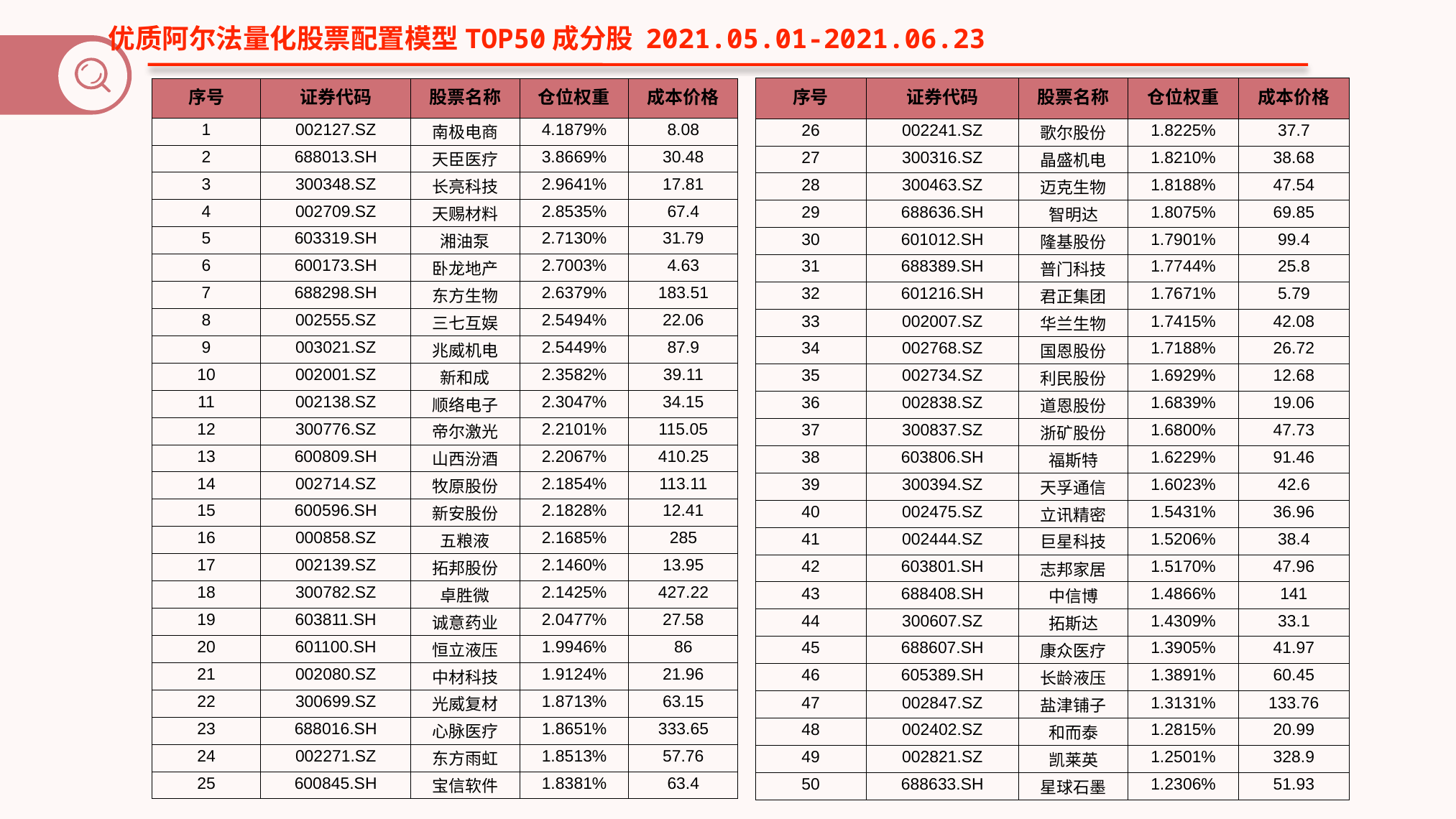

优质阿尔法量化股票配置模型TOP50成分股 2021.05.01-2021.06.23

| 序号 | 证券代码 | 股票名称 | 仓位权重 | 成本价格 |
| --- | --- | --- | --- | --- |
| 26 | 002241.SZ | 歌尔股份 | 1.8225% | 37.7 |
| 27 | 300316.SZ | 晶盛机电 | 1.8210% | 38.68 |
| 28 | 300463.SZ | 迈克生物 | 1.8188% | 47.54 |
| 29 | 688636.SH | 智明达 | 1.8075% | 69.85 |
| 30 | 601012.SH | 隆基股份 | 1.7901% | 99.4 |
| 31 | 688389.SH | 普门科技 | 1.7744% | 25.8 |
| 32 | 601216.SH | 君正集团 | 1.7671% | 5.79 |
| 33 | 002007.SZ | 华兰生物 | 1.7415% | 42.08 |
| 34 | 002768.SZ | 国恩股份 | 1.7188% | 26.72 |
| 35 | 002734.SZ | 利民股份 | 1.6929% | 12.68 |
| 36 | 002838.SZ | 道恩股份 | 1.6839% | 19.06 |
| 37 | 300837.SZ | 浙矿股份 | 1.6800% | 47.73 |
| 38 | 603806.SH | 福斯特 | 1.6229% | 91.46 |
| 39 | 300394.SZ | 天孚通信 | 1.6023% | 42.6 |
| 40 | 002475.SZ | 立讯精密 | 1.5431% | 36.96 |
| 41 | 002444.SZ | 巨星科技 | 1.5206% | 38.4 |
| 42 | 603801.SH | 志邦家居 | 1.5170% | 47.96 |
| 43 | 688408.SH | 中信博 | 1.4866% | 141 |
| 44 | 300607.SZ | 拓斯达 | 1.4309% | 33.1 |
| 45 | 688607.SH | 康众医疗 | 1.3905% | 41.97 |
| 46 | 605389.SH | 长龄液压 | 1.3891% | 60.45 |
| 47 | 002847.SZ | 盐津铺子 | 1.3131% | 133.76 |
| 48 | 002402.SZ | 和而泰 | 1.2815% | 20.99 |
| 49 | 002821.SZ | 凯莱英 | 1.2501% | 328.9 |
| 50 | 688633.SH | 星球石墨 | 1.2306% | 51.93 |
| 序号 | 证券代码 | 股票名称 | 仓位权重 | 成本价格 |
| --- | --- | --- | --- | --- |
| 1 | 002127.SZ | 南极电商 | 4.1879% | 8.08 |
| 2 | 688013.SH | 天臣医疗 | 3.8669% | 30.48 |
| 3 | 300348.SZ | 长亮科技 | 2.9641% | 17.81 |
| 4 | 002709.SZ | 天赐材料 | 2.8535% | 67.4 |
| 5 | 603319.SH | 湘油泵 | 2.7130% | 31.79 |
| 6 | 600173.SH | 卧龙地产 | 2.7003% | 4.63 |
| 7 | 688298.SH | 东方生物 | 2.6379% | 183.51 |
| 8 | 002555.SZ | 三七互娱 | 2.5494% | 22.06 |
| 9 | 003021.SZ | 兆威机电 | 2.5449% | 87.9 |
| 10 | 002001.SZ | 新和成 | 2.3582% | 39.11 |
| 11 | 002138.SZ | 顺络电子 | 2.3047% | 34.15 |
| 12 | 300776.SZ | 帝尔激光 | 2.2101% | 115.05 |
| 13 | 600809.SH | 山西汾酒 | 2.2067% | 410.25 |
| 14 | 002714.SZ | 牧原股份 | 2.1854% | 113.11 |
| 15 | 600596.SH | 新安股份 | 2.1828% | 12.41 |
| 16 | 000858.SZ | 五粮液 | 2.1685% | 285 |
| 17 | 002139.SZ | 拓邦股份 | 2.1460% | 13.95 |
| 18 | 300782.SZ | 卓胜微 | 2.1425% | 427.22 |
| 19 | 603811.SH | 诚意药业 | 2.0477% | 27.58 |
| 20 | 601100.SH | 恒立液压 | 1.9946% | 86 |
| 21 | 002080.SZ | 中材科技 | 1.9124% | 21.96 |
| 22 | 300699.SZ | 光威复材 | 1.8713% | 63.15 |
| 23 | 688016.SH | 心脉医疗 | 1.8651% | 333.65 |
| 24 | 002271.SZ | 东方雨虹 | 1.8513% | 57.76 |
| 25 | 600845.SH | 宝信软件 | 1.8381% | 63.4 |